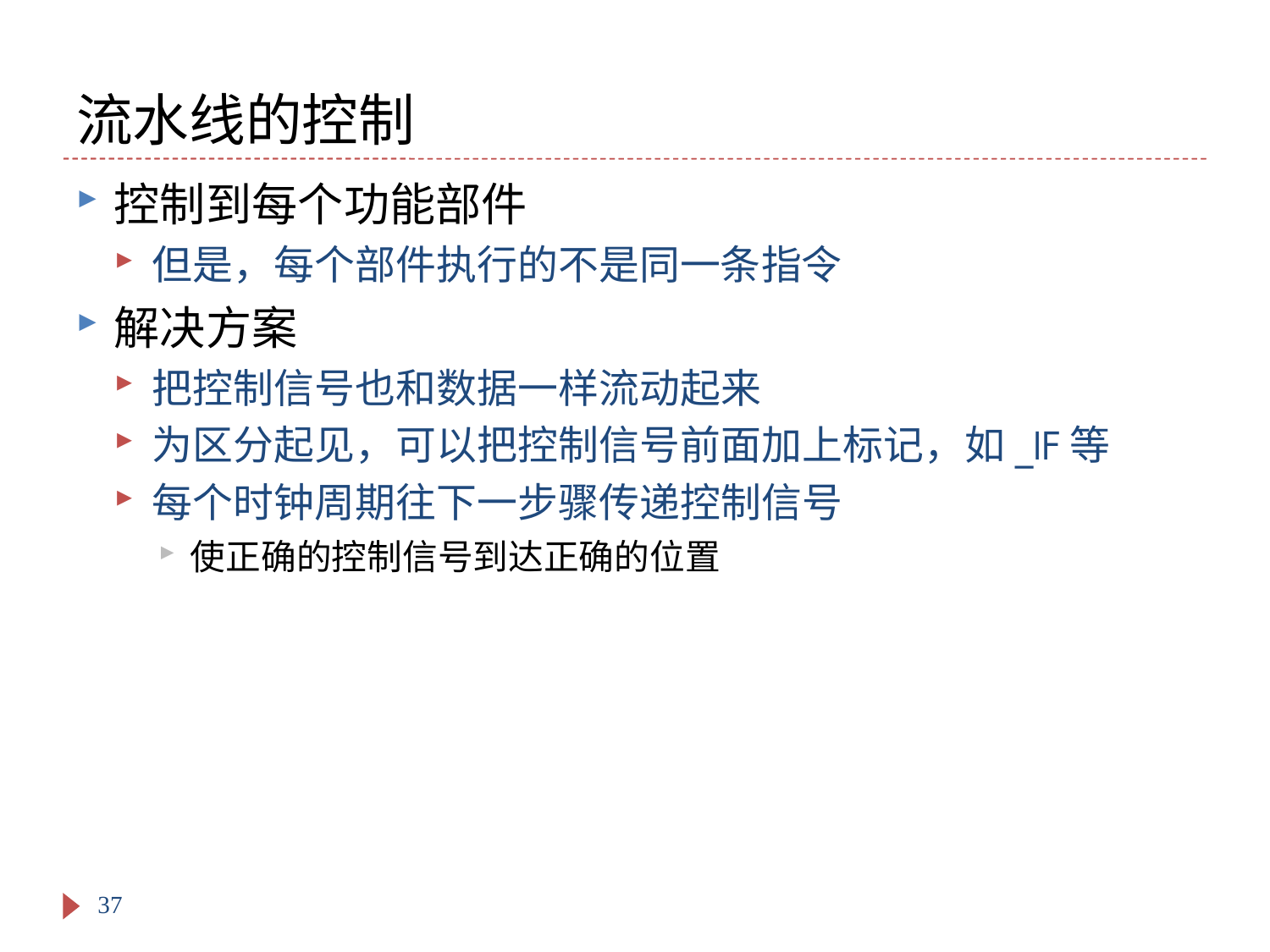

# 流水线的控制
控制到每个功能部件
但是，每个部件执行的不是同一条指令
解决方案
把控制信号也和数据一样流动起来
为区分起见，可以把控制信号前面加上标记，如_IF等
每个时钟周期往下一步骤传递控制信号
使正确的控制信号到达正确的位置

37